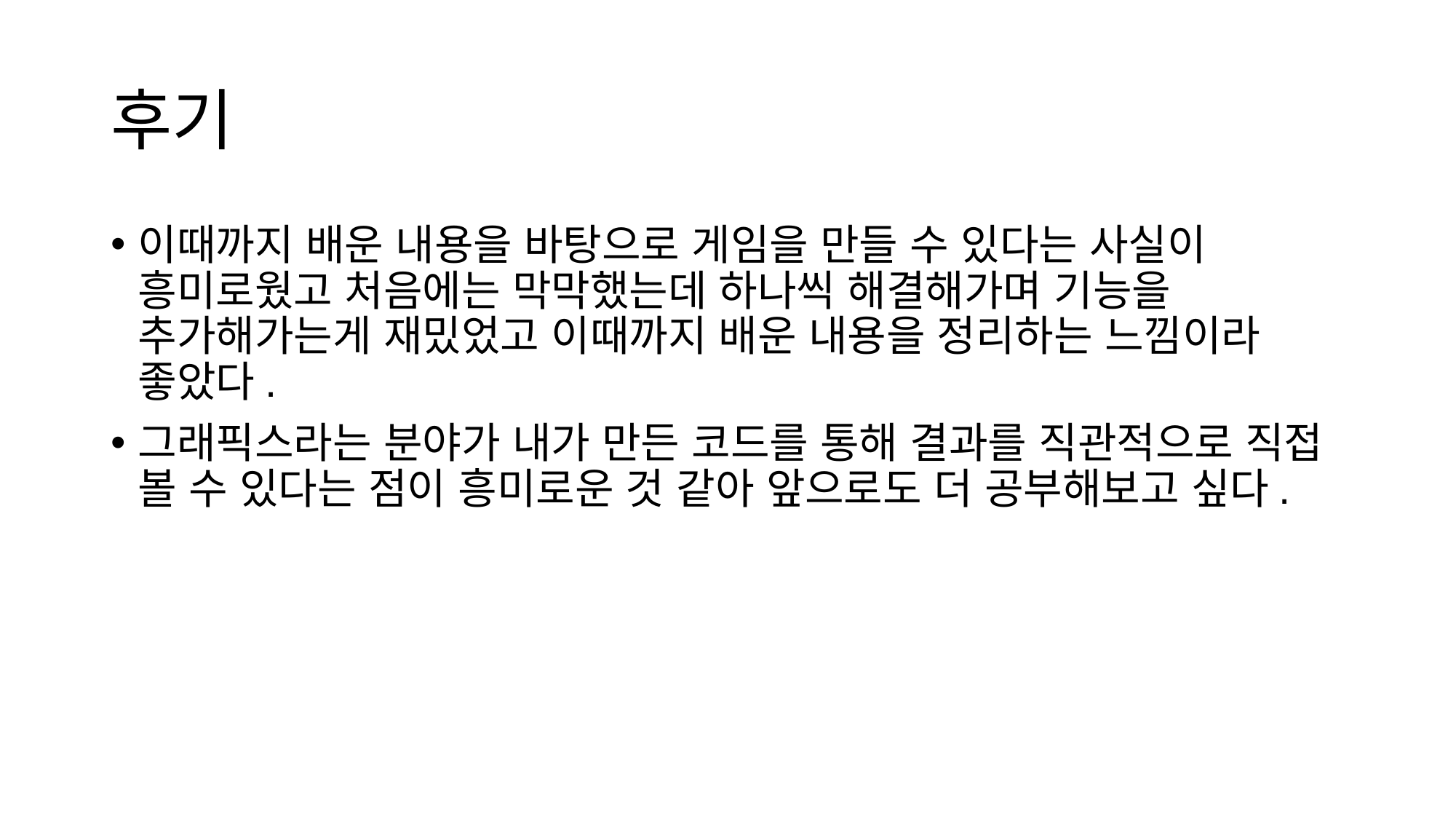

# 후기
이때까지 배운 내용을 바탕으로 게임을 만들 수 있다는 사실이 흥미로웠고 처음에는 막막했는데 하나씩 해결해가며 기능을 추가해가는게 재밌었고 이때까지 배운 내용을 정리하는 느낌이라 좋았다.
그래픽스라는 분야가 내가 만든 코드를 통해 결과를 직관적으로 직접 볼 수 있다는 점이 흥미로운 것 같아 앞으로도 더 공부해보고 싶다.